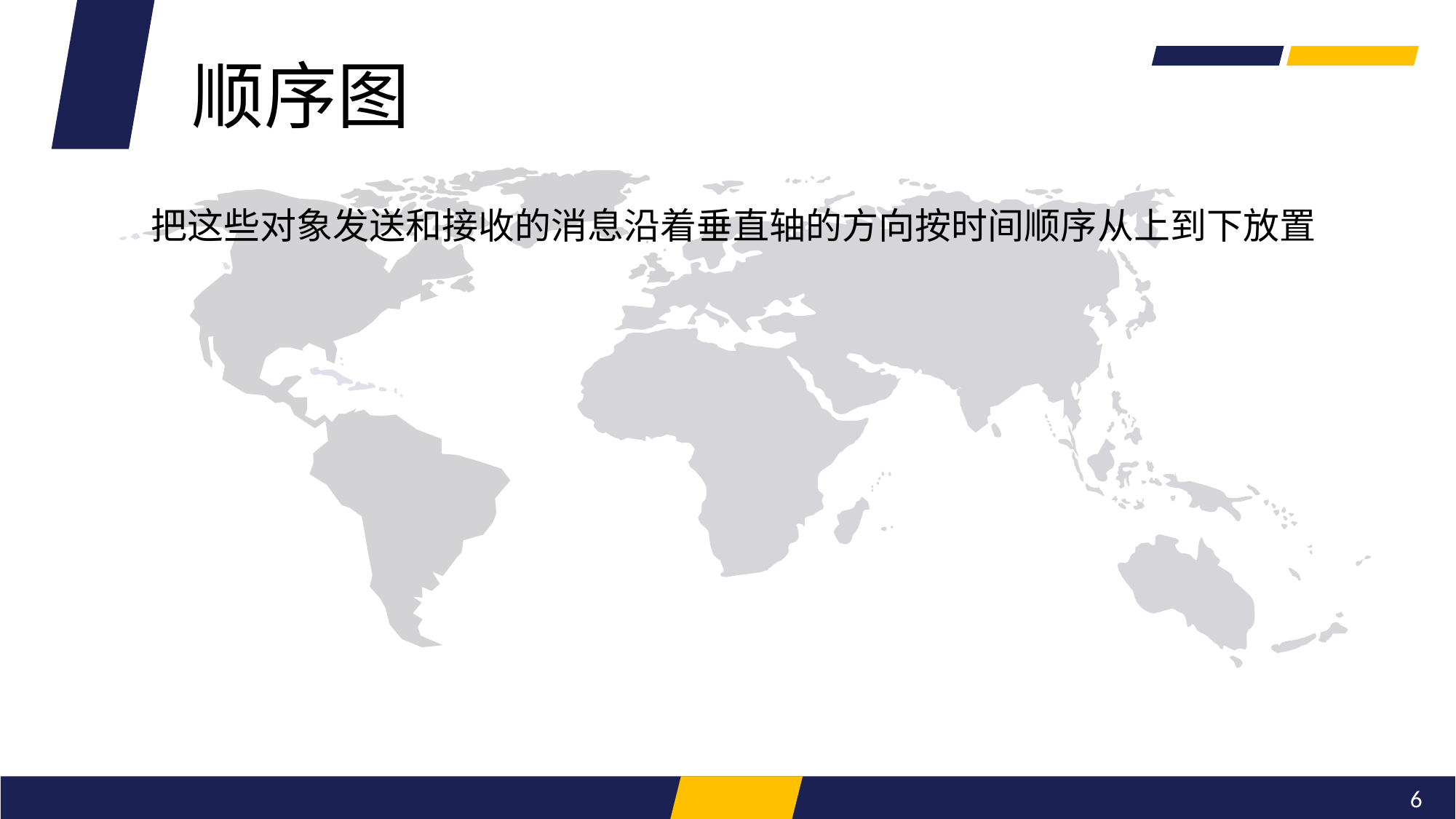

顺序图

把这些对象发送和接收的消息沿着垂直轴的方向按时间顺序从上到下放置
6